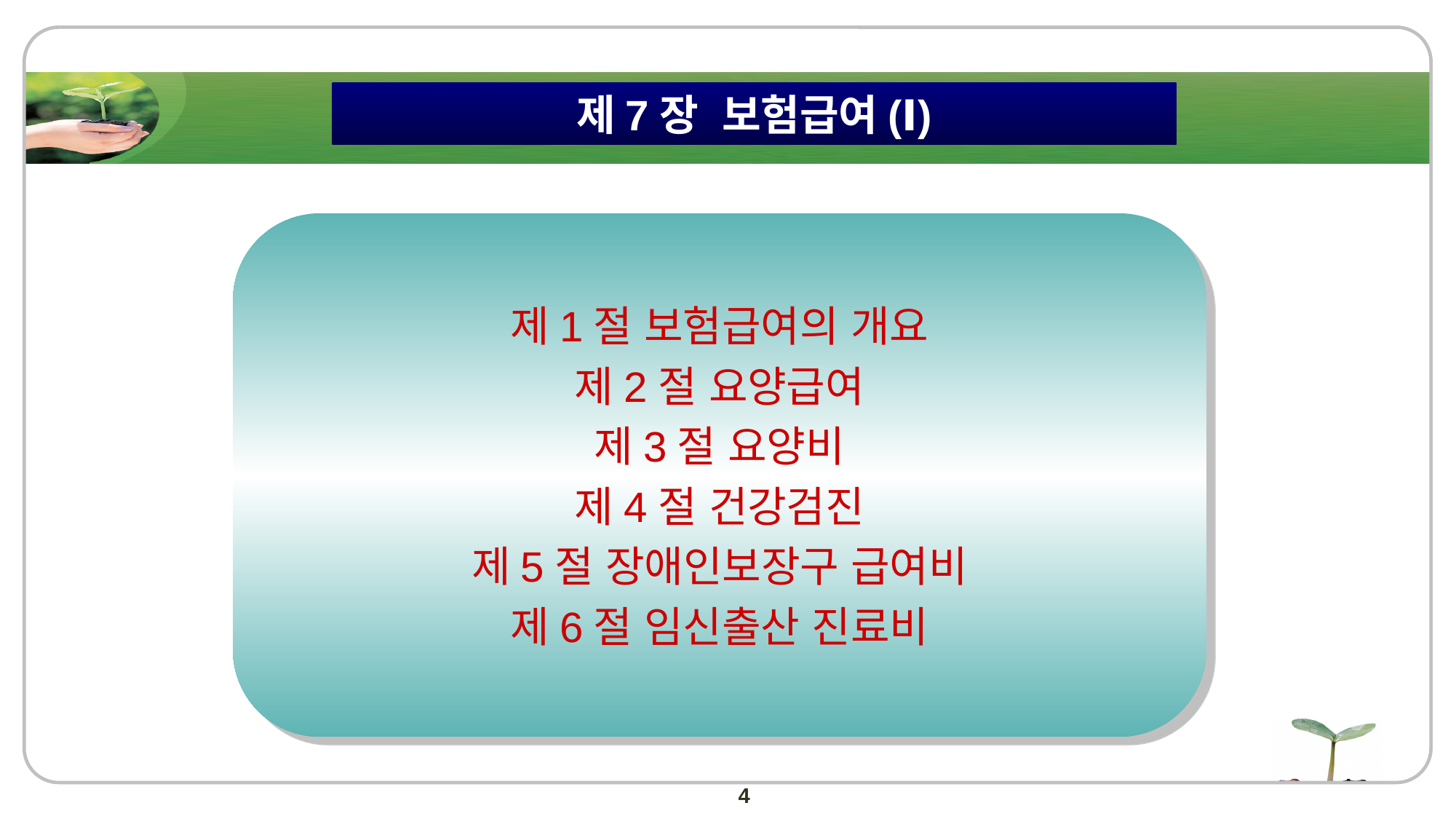

제7장  보험급여(Ⅰ)
제1절 보험급여의 개요
제2절 요양급여
제3절 요양비
제4절 건강검진
제5절 장애인보장구 급여비
제6절 임신출산 진료비
4